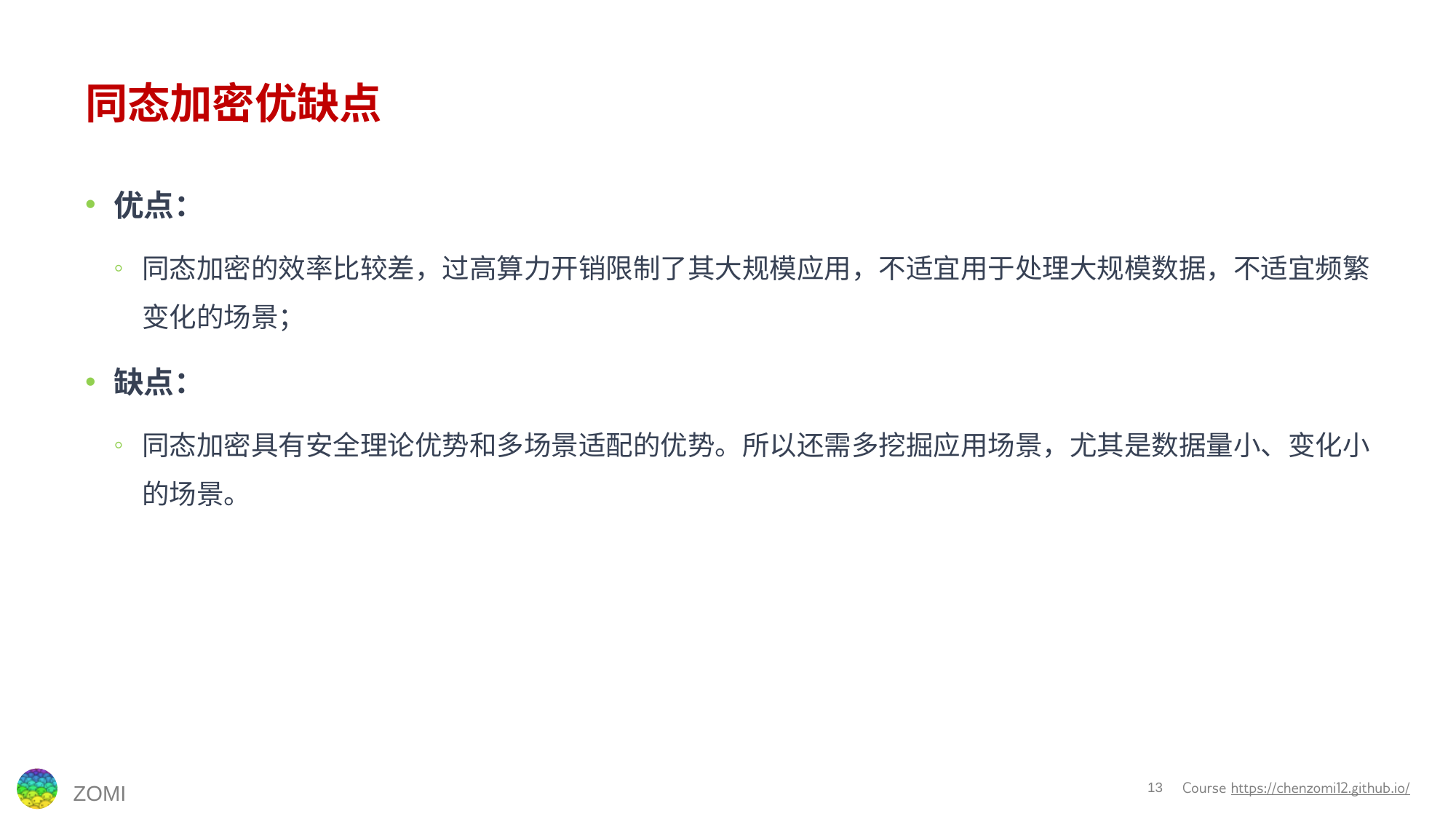

# 同态加密优缺点
优点：
同态加密的效率比较差，过高算力开销限制了其大规模应用，不适宜用于处理大规模数据，不适宜频繁变化的场景；
缺点：
同态加密具有安全理论优势和多场景适配的优势。所以还需多挖掘应用场景，尤其是数据量小、变化小的场景。